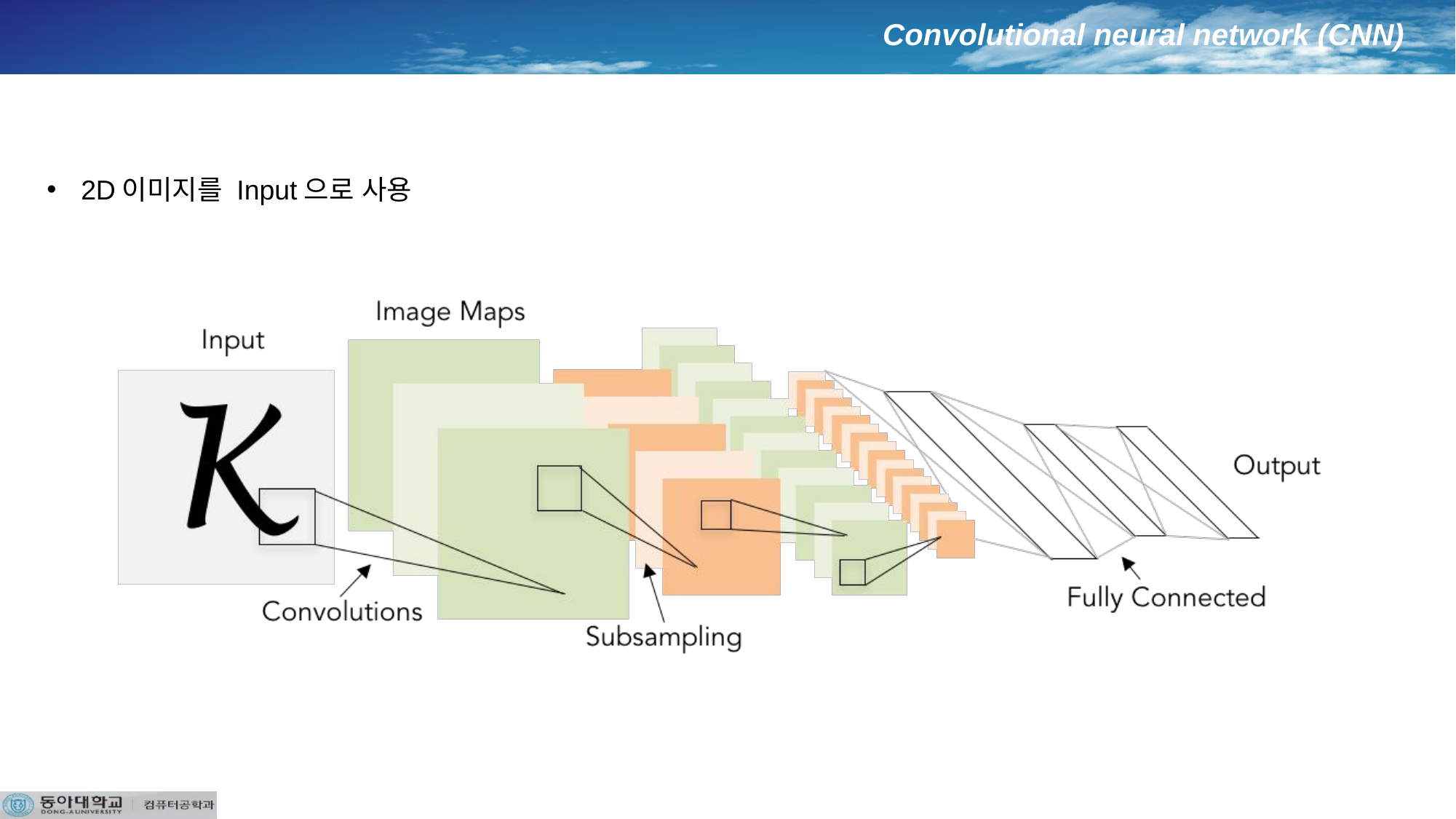

Convolutional neural network (CNN)
 Overview
2D이미지를 Input으로 사용